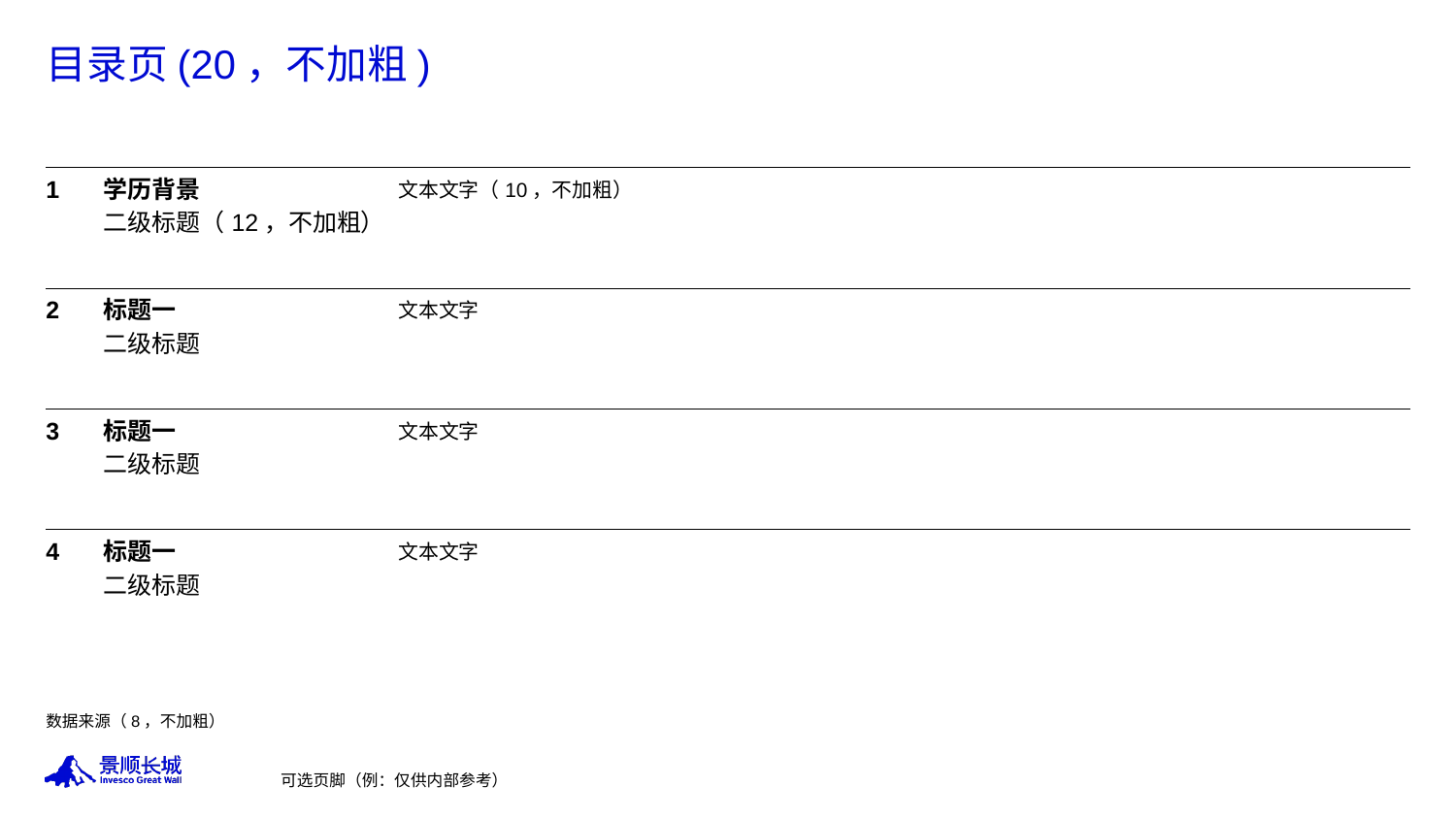

# 目录页(20，不加粗)
| 1 学历背景 二级标题（12，不加粗） | 文本文字（10，不加粗） |
| --- | --- |
| 2 标题一 二级标题 | 文本文字 |
| 3 标题一 二级标题 | 文本文字 |
| 4 标题一 二级标题 | 文本文字 |
数据来源（8，不加粗）
可选页脚（例：仅供内部参考）
4